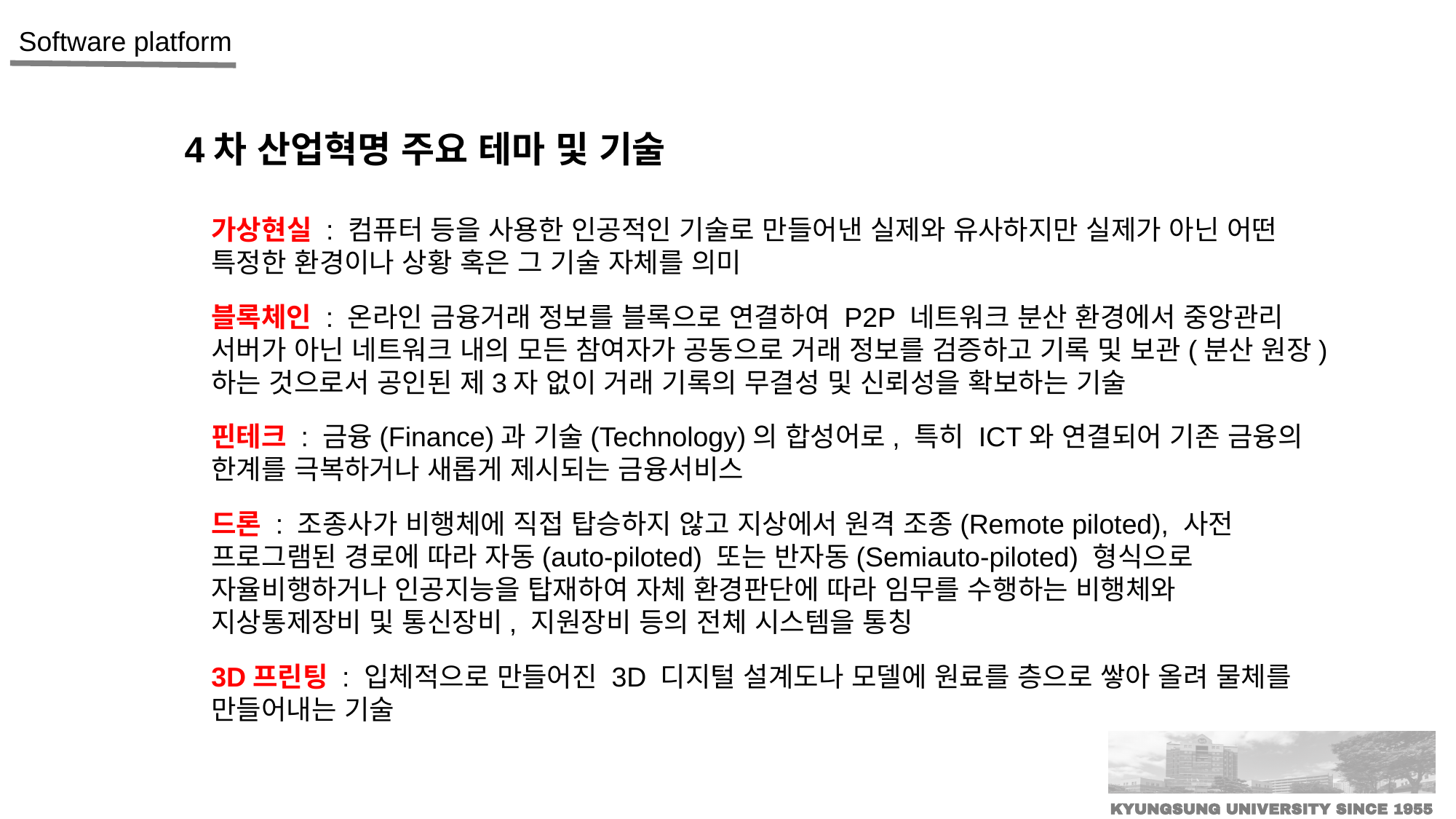

4차 산업혁명 주요 테마 및 기술
가상현실 : 컴퓨터 등을 사용한 인공적인 기술로 만들어낸 실제와 유사하지만 실제가 아닌 어떤 특정한 환경이나 상황 혹은 그 기술 자체를 의미
블록체인 : 온라인 금융거래 정보를 블록으로 연결하여 P2P 네트워크 분산 환경에서 중앙관리 서버가 아닌 네트워크 내의 모든 참여자가 공동으로 거래 정보를 검증하고 기록 및 보관(분산 원장)하는 것으로서 공인된 제3자 없이 거래 기록의 무결성 및 신뢰성을 확보하는 기술
핀테크 : 금융(Finance)과 기술(Technology)의 합성어로, 특히 ICT와 연결되어 기존 금융의 한계를 극복하거나 새롭게 제시되는 금융서비스
드론 : 조종사가 비행체에 직접 탑승하지 않고 지상에서 원격 조종(Remote piloted), 사전 프로그램된 경로에 따라 자동(auto-piloted) 또는 반자동(Semiauto-piloted) 형식으로 자율비행하거나 인공지능을 탑재하여 자체 환경판단에 따라 임무를 수행하는 비행체와 지상통제장비 및 통신장비, 지원장비 등의 전체 시스템을 통칭
3D프린팅 : 입체적으로 만들어진 3D 디지털 설계도나 모델에 원료를 층으로 쌓아 올려 물체를 만들어내는 기술